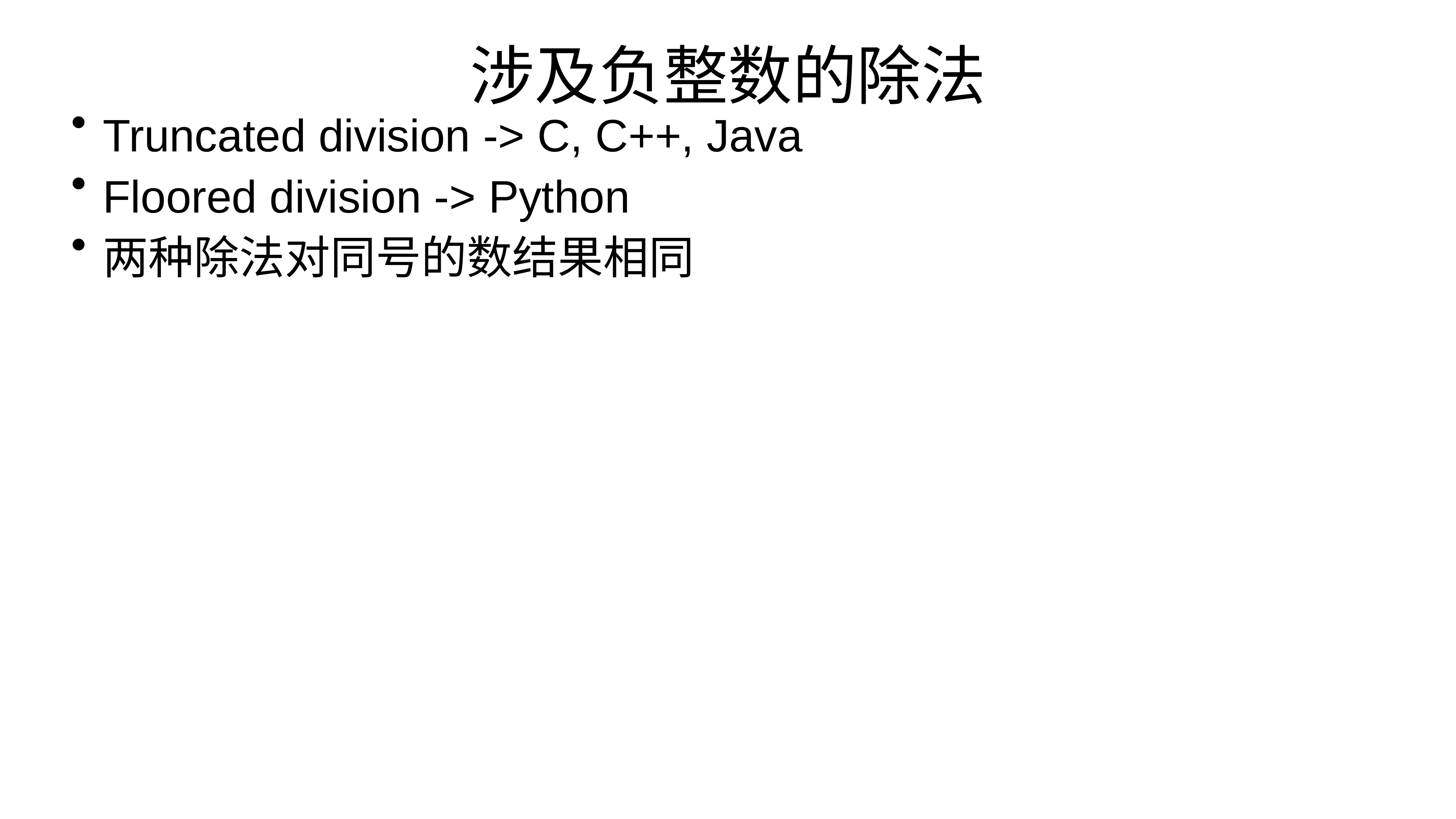

涉及负整数的除法
Truncated division -> C, C++, Java
Floored division -> Python
两种除法对同号的数结果相同